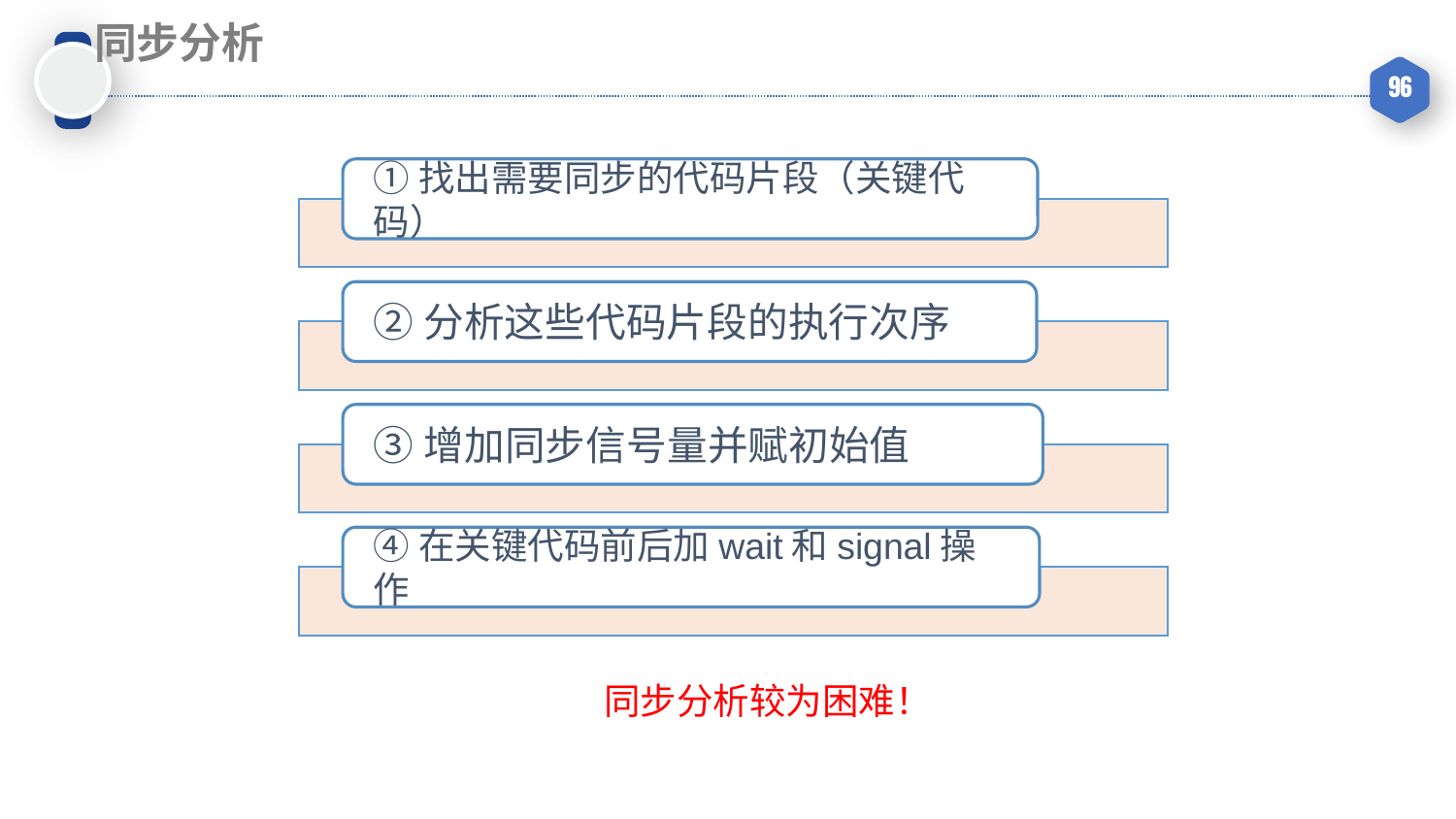

同步分析
①找出需要同步的代码片段（关键代码）
②分析这些代码片段的执行次序
③增加同步信号量并赋初始值
④在关键代码前后加wait和signal操作
同步分析较为困难！